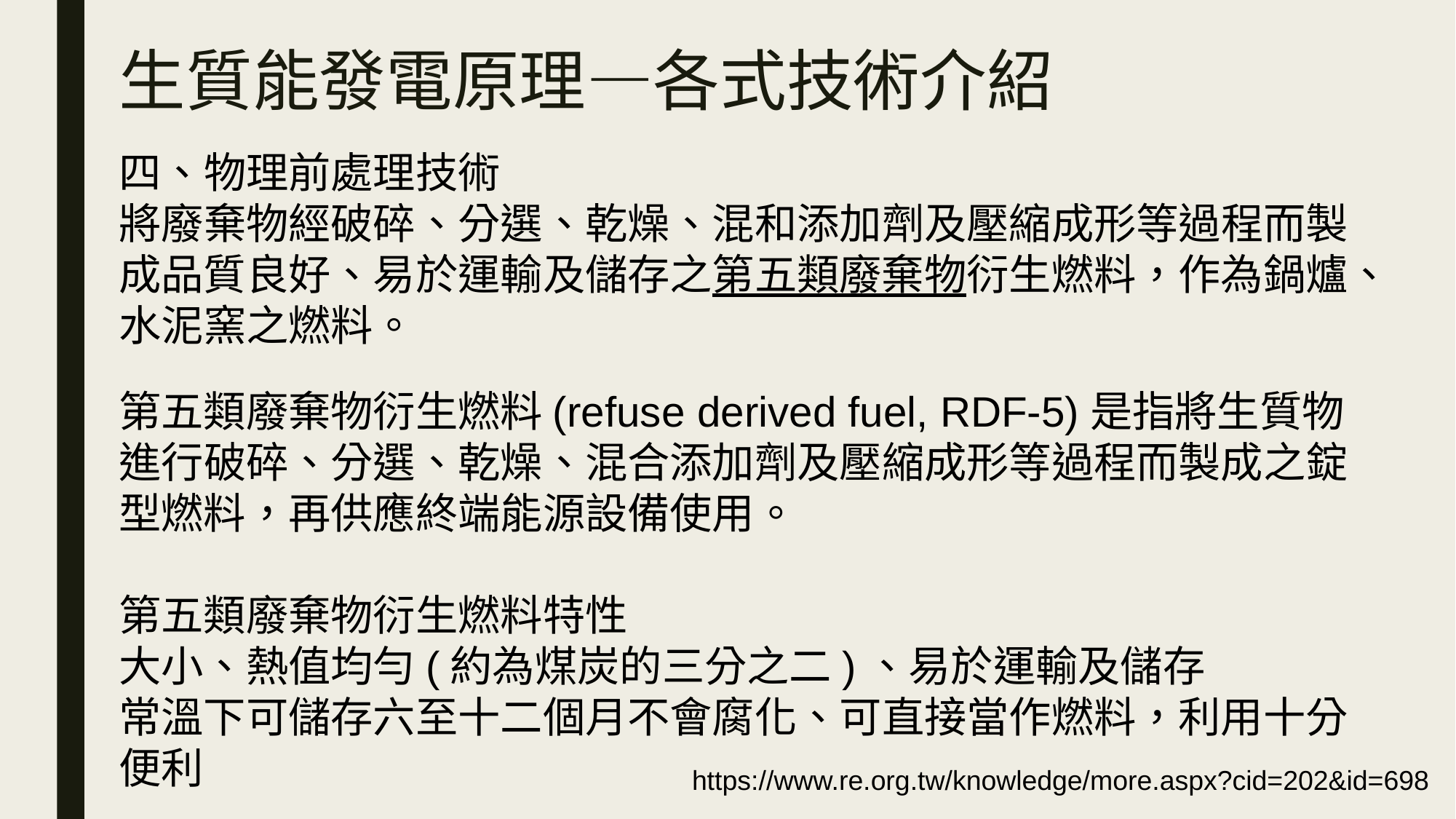

# 生質能發電原理—各式技術介紹
四、物理前處理技術
將廢棄物經破碎、分選、乾燥、混和添加劑及壓縮成形等過程而製成品質良好、易於運輸及儲存之第五類廢棄物衍生燃料，作為鍋爐、水泥窯之燃料。
第五類廢棄物衍生燃料(refuse derived fuel, RDF-5)是指將生質物進行破碎、分選、乾燥、混合添加劑及壓縮成形等過程而製成之錠型燃料，再供應終端能源設備使用。

第五類廢棄物衍生燃料特性
大小、熱值均勻(約為煤炭的三分之二)、易於運輸及儲存
常溫下可儲存六至十二個月不會腐化、可直接當作燃料，利用十分便利
https://www.re.org.tw/knowledge/more.aspx?cid=202&id=698